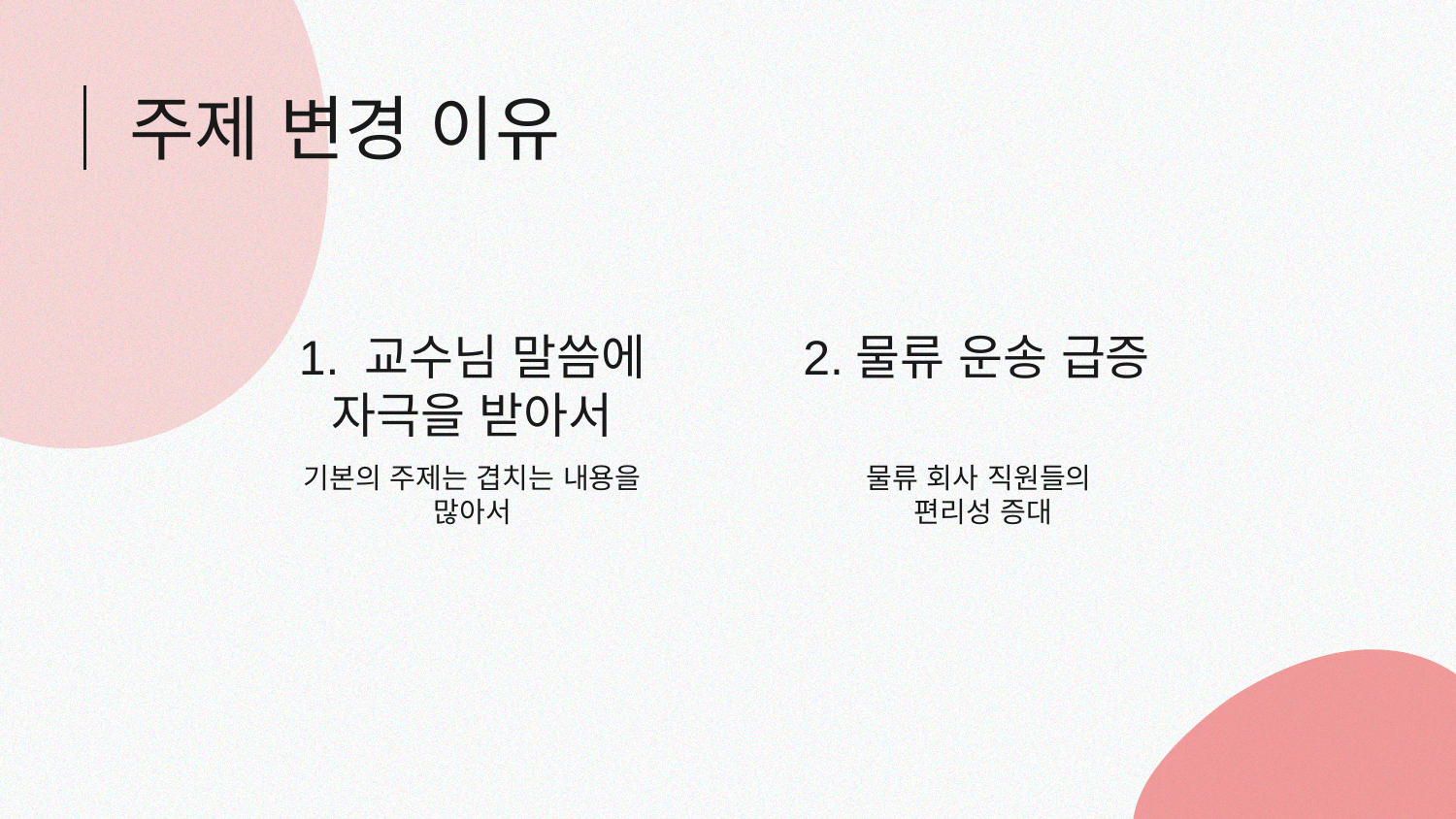

주제 변경 이유
# 1. 교수님 말씀에 자극을 받아서
2.물류 운송 급증
기본의 주제는 겹치는 내용을 많아서
물류 회사 직원들의
편리성 증대